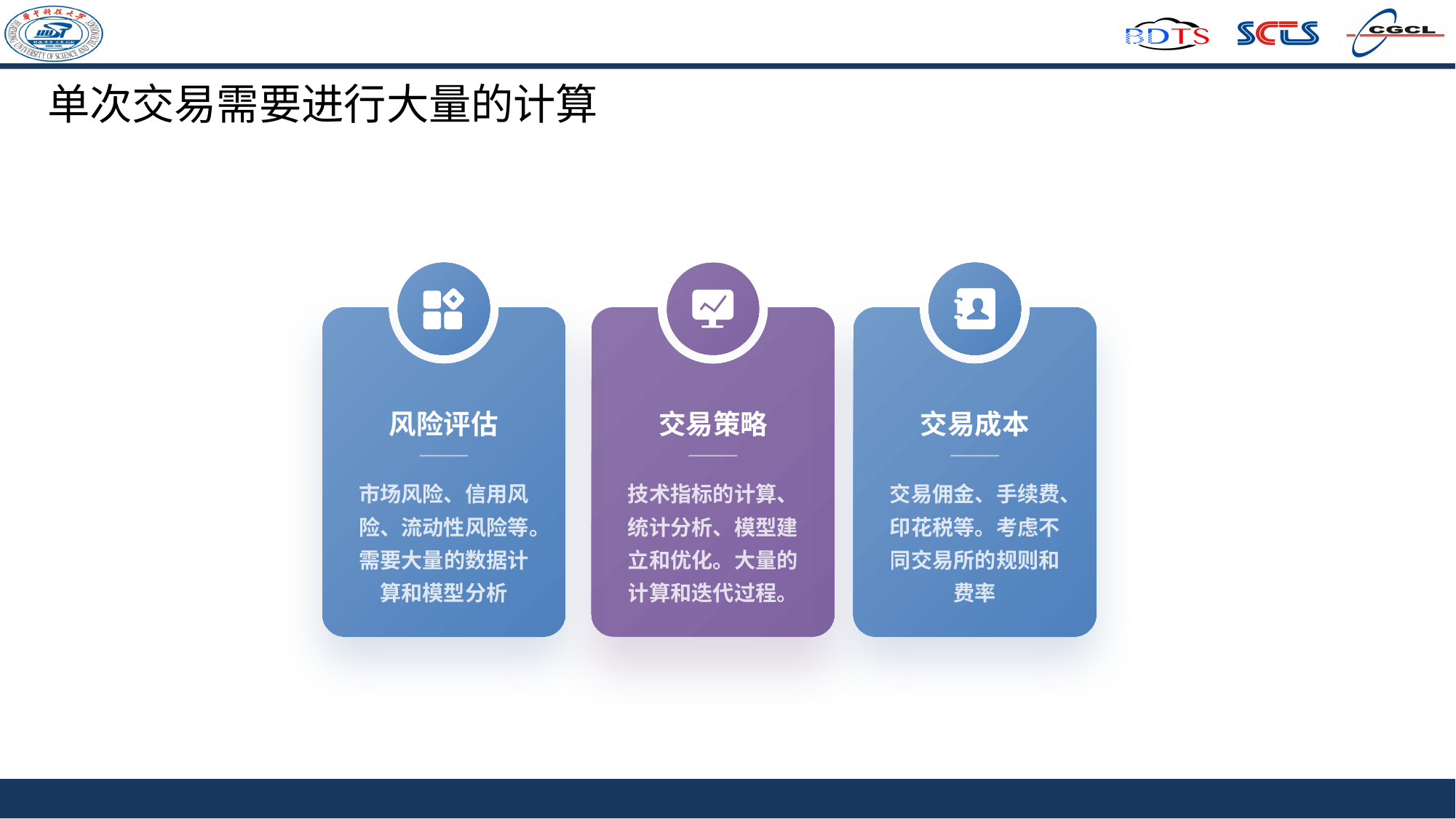

# 单次交易需要进行大量的计算

风险评估
交易策略
交易成本
市场风险、信用风险、流动性风险等。需要大量的数据计算和模型分析
技术指标的计算、统计分析、模型建立和优化。大量的计算和迭代过程。
交易佣金、手续费、印花税等。考虑不同交易所的规则和费率

20